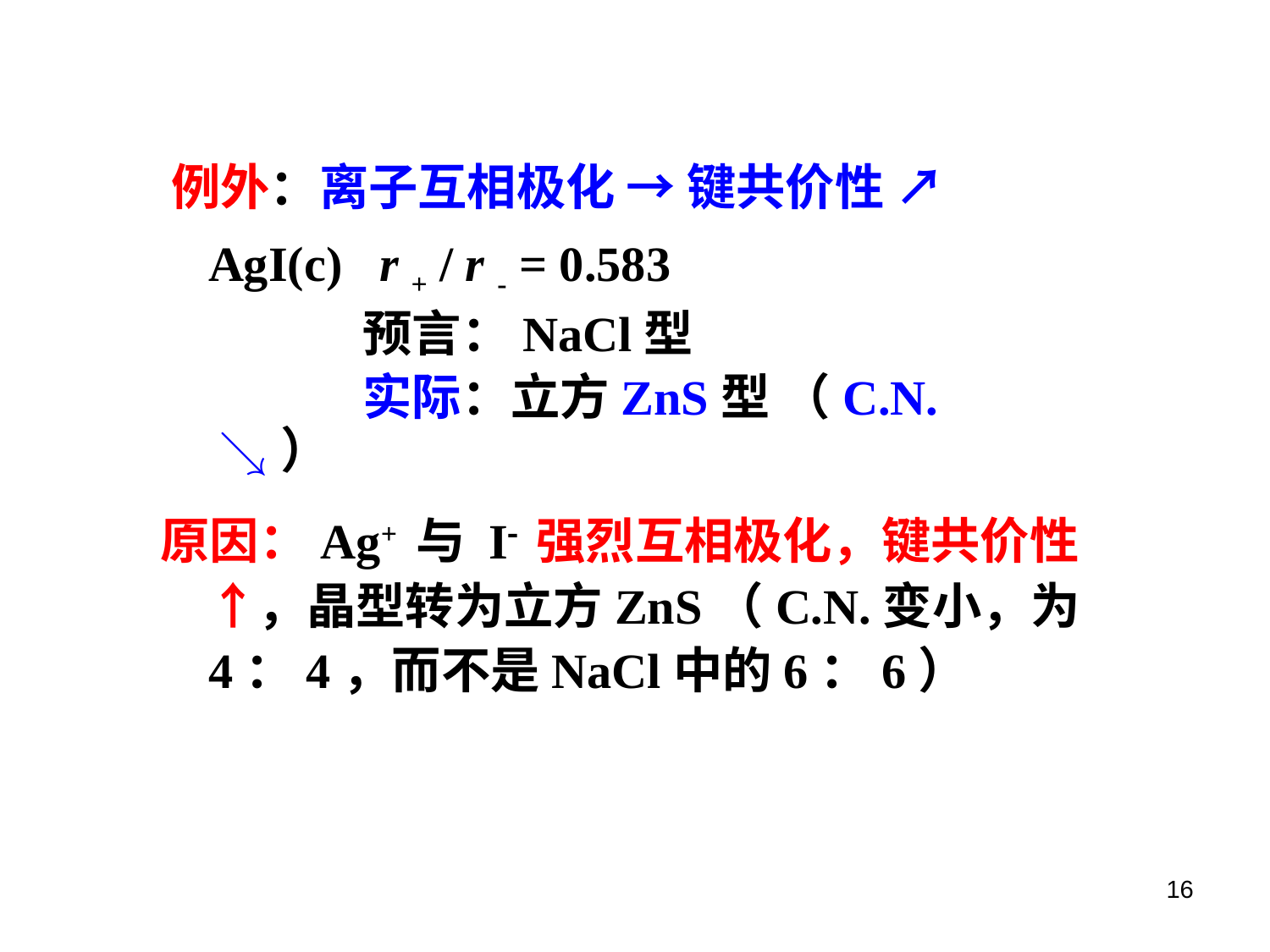

例外：离子互相极化 → 键共价性 ↗
   AgI(c)   r + / r - = 0.583
                预言：NaCl型
                实际：立方ZnS型 （C.N. ↘）

原因：Ag+ 与 I− 强烈互相极化，键共价性↑，晶型转为立方ZnS（C.N.变小，为4：4，而不是NaCl中的6：6）
16